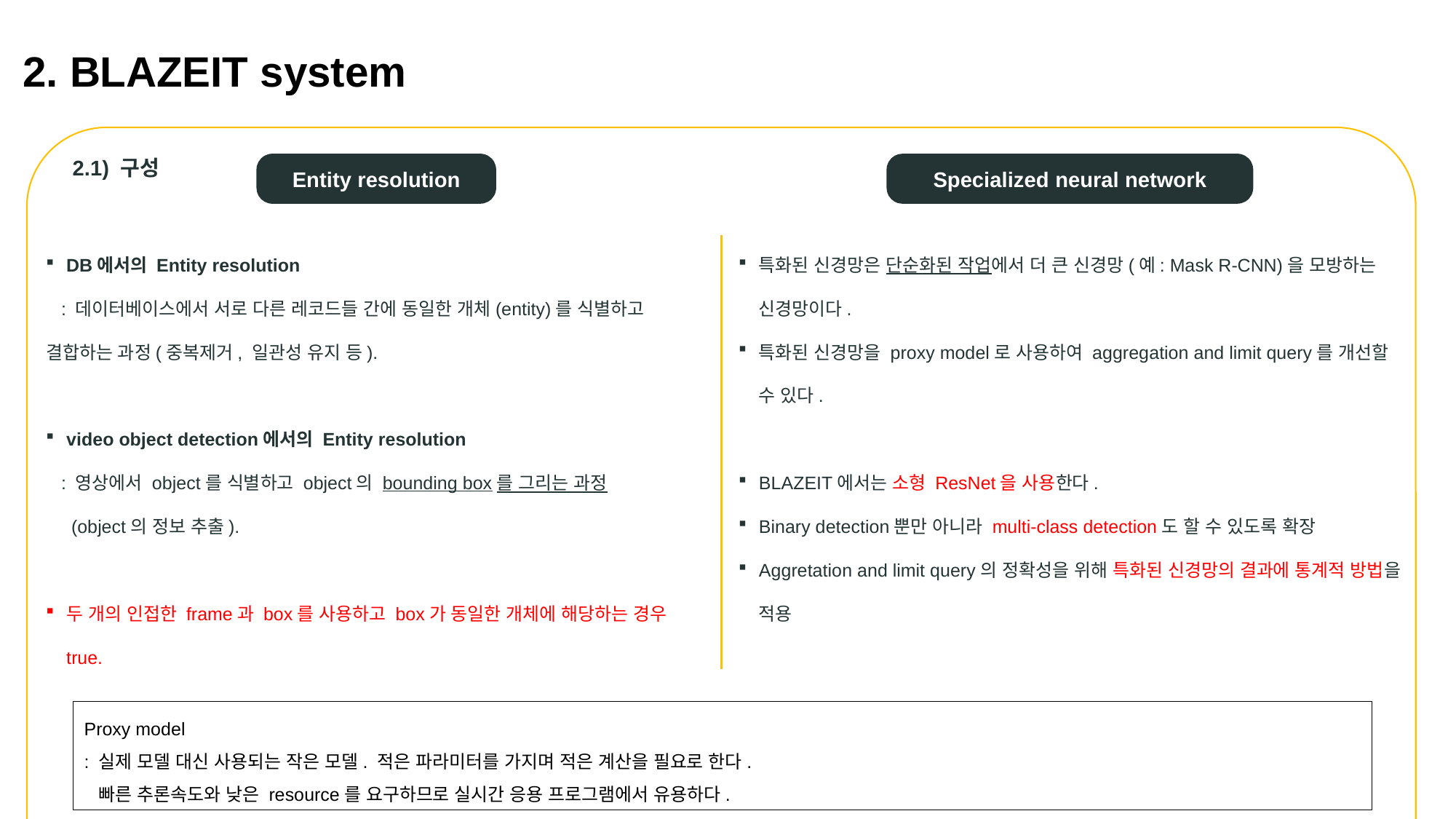

2. BLAZEIT system

2.1) 구성
Entity resolution
Specialized neural network
DB에서의 Entity resolution
   : 데이터베이스에서 서로 다른 레코드들 간에 동일한 개체(entity)를 식별하고 결합하는 과정(중복제거, 일관성 유지 등).

video object detection에서의 Entity resolution
   : 영상에서 object를 식별하고 object의 bounding box를 그리는 과정
     (object의 정보 추출).

두 개의 인접한 frame과 box를 사용하고 box가 동일한 개체에 해당하는 경우 true.
특화된 신경망은 단순화된 작업에서 더 큰 신경망(예: Mask R-CNN)을 모방하는 신경망이다.
특화된 신경망을 proxy model로 사용하여 aggregation and limit query를 개선할 수 있다.

BLAZEIT에서는 소형 ResNet을 사용한다.
Binary detection뿐만 아니라 multi-class detection도 할 수 있도록 확장
Aggretation and limit query의 정확성을 위해 특화된 신경망의 결과에 통계적 방법을 적용
Proxy model
: 실제 모델 대신 사용되는 작은 모델. 적은 파라미터를 가지며 적은 계산을 필요로 한다.
  빠른 추론속도와 낮은 resource를 요구하므로 실시간 응용 프로그램에서 유용하다.